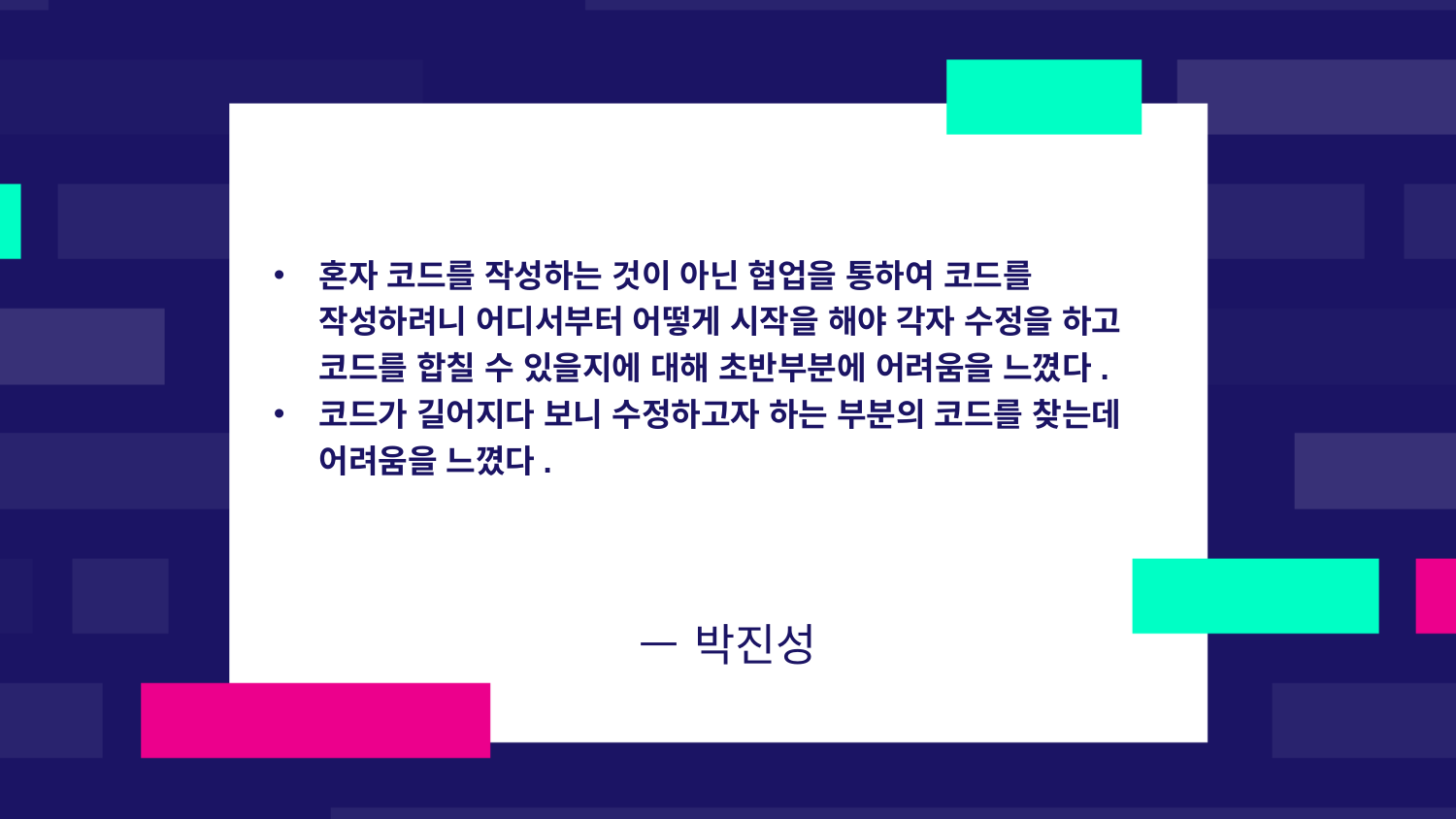

혼자 코드를 작성하는 것이 아닌 협업을 통하여 코드를 작성하려니 어디서부터 어떻게 시작을 해야 각자 수정을 하고 코드를 합칠 수 있을지에 대해 초반부분에 어려움을 느꼈다.
코드가 길어지다 보니 수정하고자 하는 부분의 코드를 찾는데 어려움을 느꼈다.
# —박진성